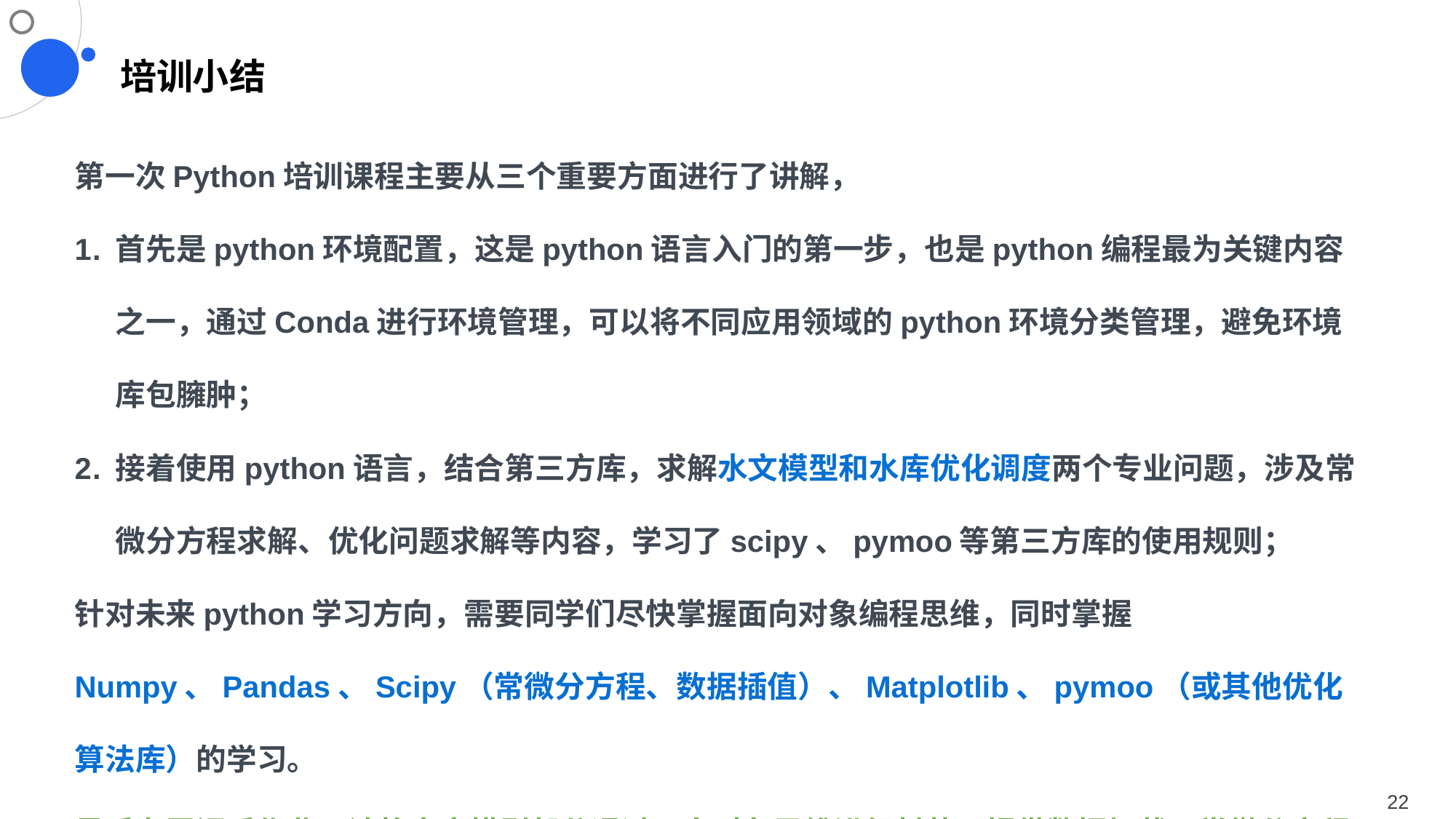

# 培训小结
第一次Python培训课程主要从三个重要方面进行了讲解，
首先是python环境配置，这是python语言入门的第一步，也是python编程最为关键内容之一，通过Conda进行环境管理，可以将不同应用领域的python环境分类管理，避免环境库包臃肿；
接着使用python语言，结合第三方库，求解水文模型和水库优化调度两个专业问题，涉及常微分方程求解、优化问题求解等内容，学习了scipy、pymoo等第三方库的使用规则；
针对未来python学习方向，需要同学们尽快掌握面向对象编程思维，同时掌握Numpy、Pandas、Scipy（常微分方程、数据插值）、Matplotlib、pymoo（或其他优化算法库）的学习。
最后布置课后作业，请将水文模型部分通过面向对象思维进行封装，提供数据加载，常微分方程计算，计算结果可视化与导出的功能，学有余力者可以尝试使用pymoo实现模型参数率定。